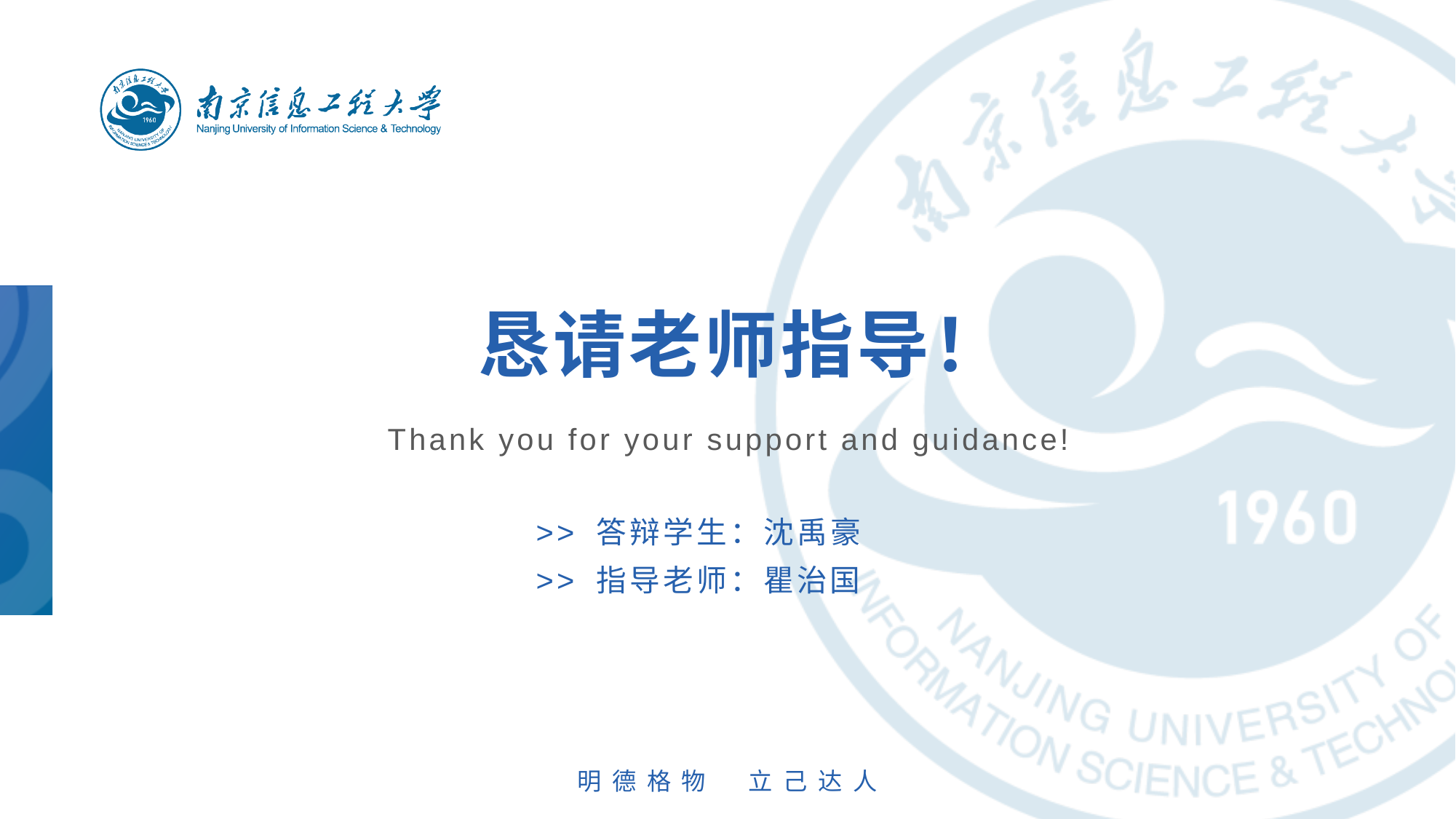

# 恳请老师指导！
Thank you for your support and guidance!
>> 答辩学生：沈禹豪
>> 指导老师：瞿治国